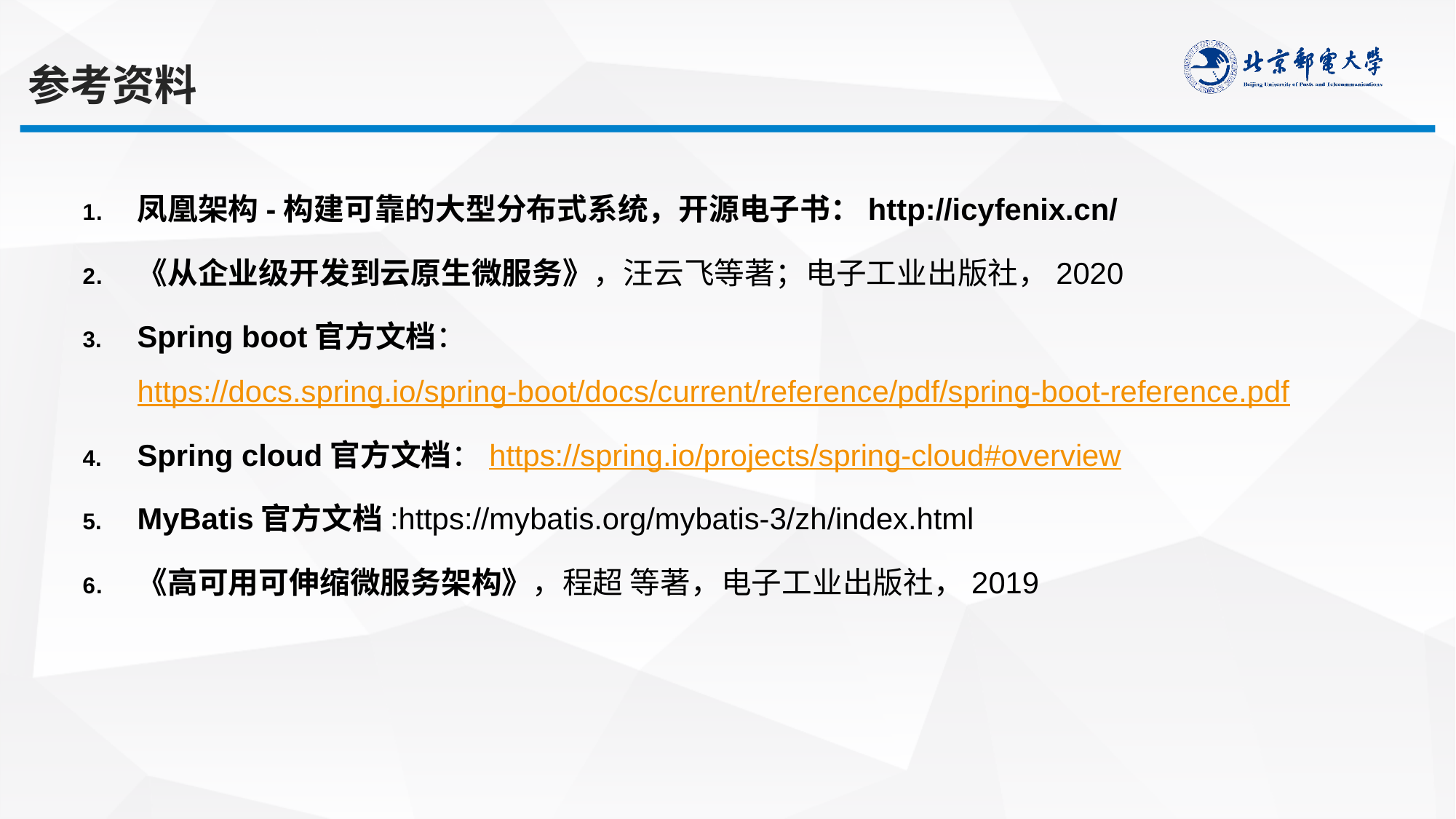

参考资料

凤凰架构-构建可靠的大型分布式系统，开源电子书：http://icyfenix.cn/
《从企业级开发到云原生微服务》，汪云飞等著；电子工业出版社，2020
Spring boot官方文档：https://docs.spring.io/spring-boot/docs/current/reference/pdf/spring-boot-reference.pdf
Spring cloud官方文档：https://spring.io/projects/spring-cloud#overview
MyBatis官方文档:https://mybatis.org/mybatis-3/zh/index.html
《高可用可伸缩微服务架构》，程超 等著，电子工业出版社，2019